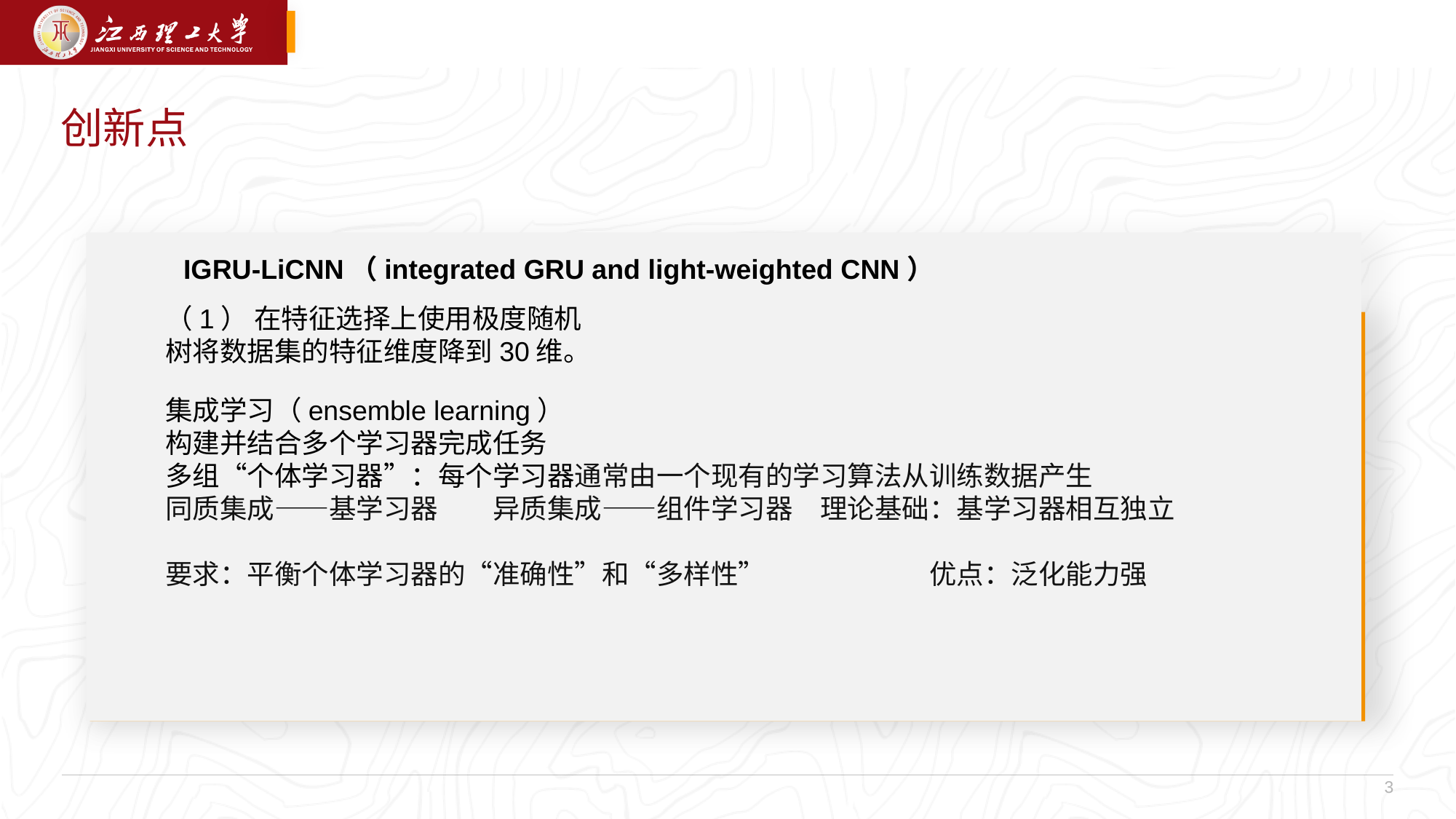

创新点

IGRU-LiCNN（integrated GRU and light-weighted CNN）
（1） 在特征选择上使用极度随机树将数据集的特征维度降到30维。

集成学习（ensemble learning）
构建并结合多个学习器完成任务
多组“个体学习器”：每个学习器通常由一个现有的学习算法从训练数据产生
同质集成——基学习器	异质集成——组件学习器	理论基础：基学习器相互独立

要求：平衡个体学习器的“准确性”和“多样性”		优点：泛化能力强
   3